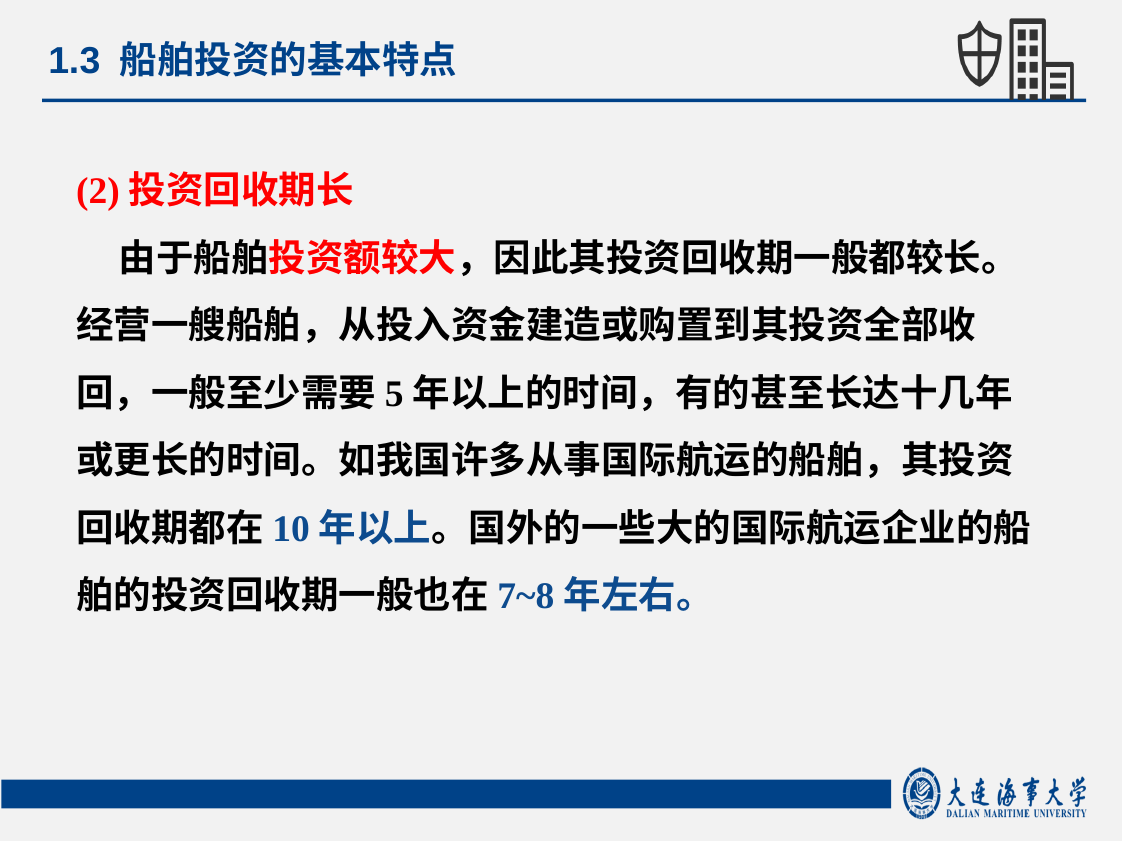

1.3 船舶投资的基本特点
(2)投资回收期长
    由于船舶投资额较大，因此其投资回收期一般都较长。经营一艘船舶，从投入资金建造或购置到其投资全部收回，一般至少需要5年以上的时间，有的甚至长达十几年或更长的时间。如我国许多从事国际航运的船舶，其投资回收期都在10年以上。国外的一些大的国际航运企业的船舶的投资回收期一般也在7~8年左右。